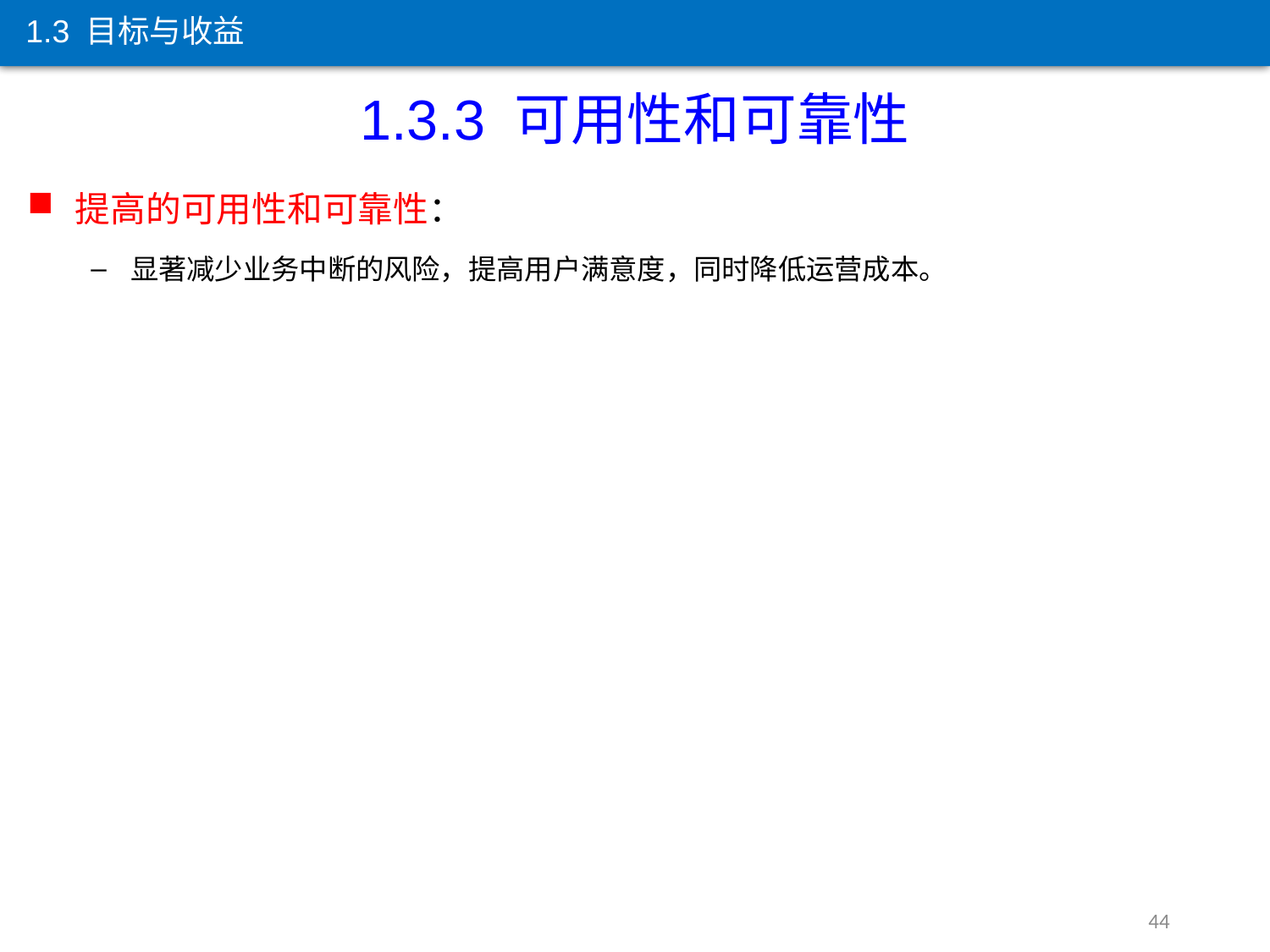

1.3 目标与收益
1.3.3 可用性和可靠性
提高的可用性和可靠性：
显著减少业务中断的风险，提高用户满意度，同时降低运营成本。
44